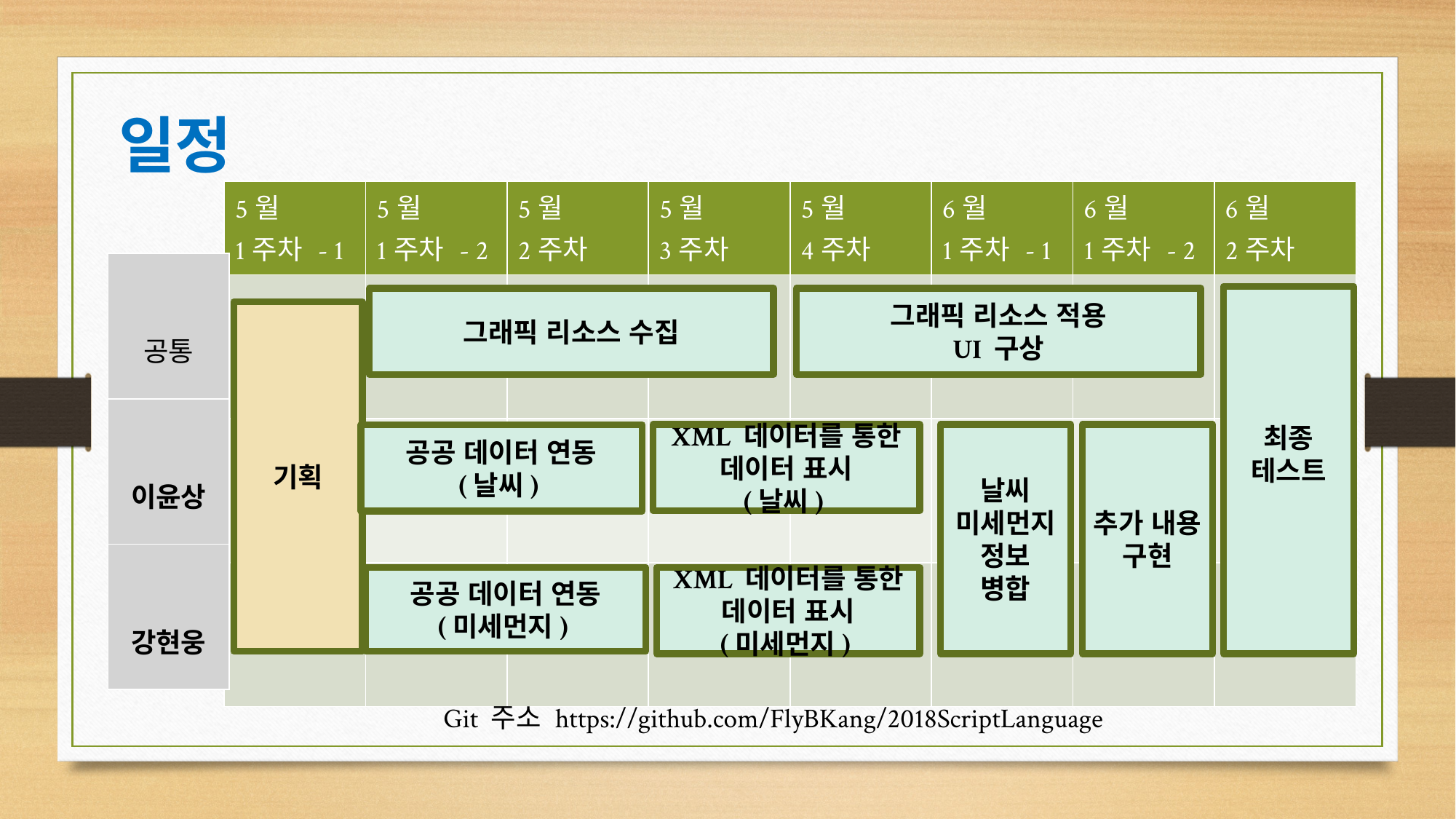

# 일정
| 5월 1주차 - 1 | 5월 1주차 - 2 | 5월 2주차 | 5월 3주차 | 5월 4주차 | 6월 1주차 - 1 | 6월 1주차 - 2 | 6월 2주차 |
| --- | --- | --- | --- | --- | --- | --- | --- |
|  |  |  |  |  |  |  |  |
|  |  |  |  |  |  |  |  |
|  |  |  |  |  |  |  |  |
| 공통 |
| --- |
| 이윤상 |
| 강현웅 |
최종 테스트

그래픽 리소스 수집
그래픽 리소스 적용
UI 구상
기획
XML 데이터를 통한 데이터 표시
(날씨)
날씨
미세먼지
정보
병합
추가 내용 구현
공공 데이터 연동
(날씨)
공공 데이터 연동
(미세먼지)
XML 데이터를 통한 데이터 표시
(미세먼지)
Git 주소 https://github.com/FlyBKang/2018ScriptLanguage